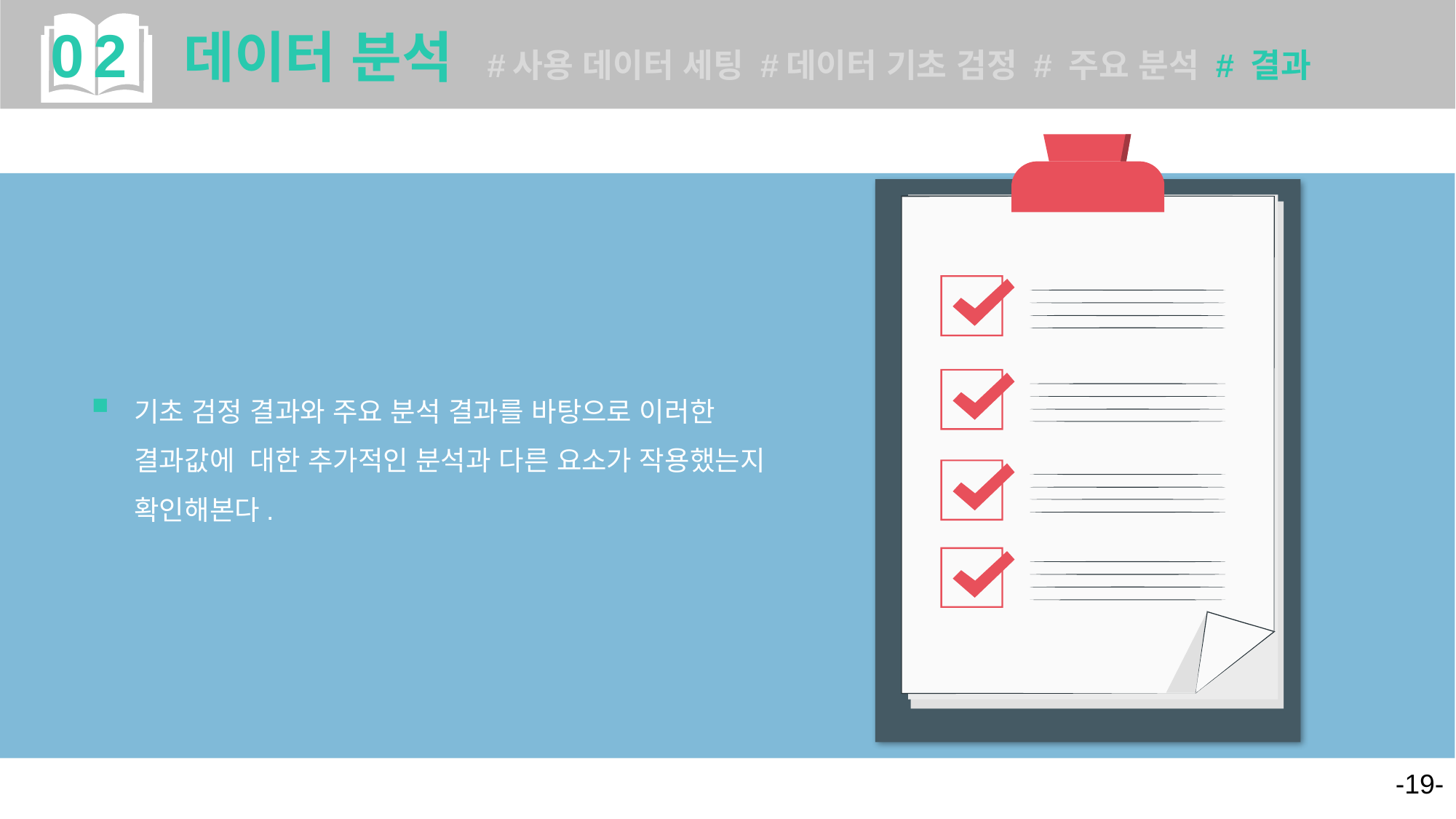

02  데이터 분석  #사용 데이터 세팅 #데이터 기초 검정 # 주요 분석 # 결과

기초 검정 결과와 주요 분석 결과를 바탕으로 이러한 결과값에  대한 추가적인 분석과 다른 요소가 작용했는지 확인해본다.
■

-19-